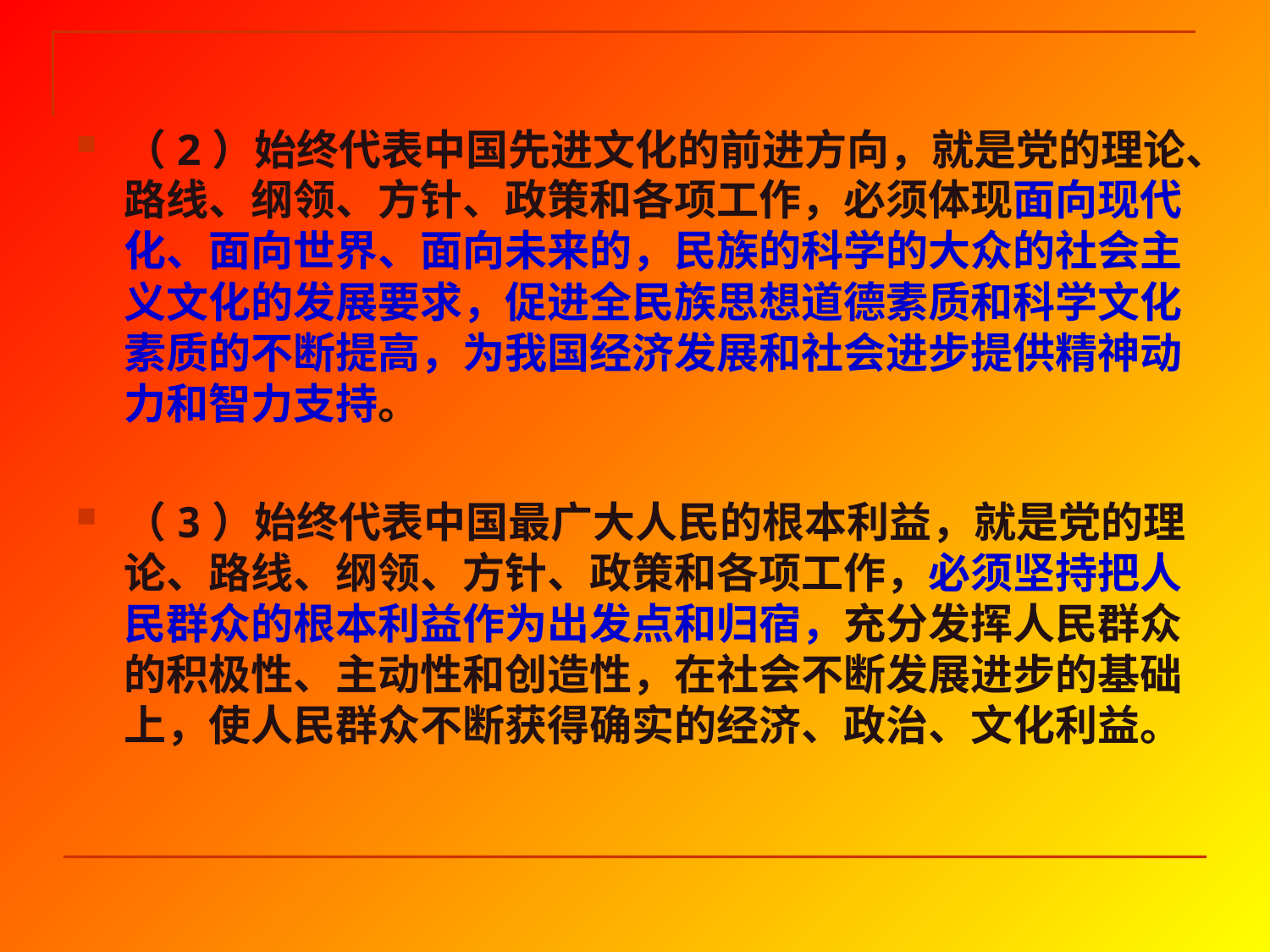

（2）始终代表中国先进文化的前进方向，就是党的理论、路线、纲领、方针、政策和各项工作，必须体现面向现代化、面向世界、面向未来的，民族的科学的大众的社会主义文化的发展要求，促进全民族思想道德素质和科学文化素质的不断提高，为我国经济发展和社会进步提供精神动力和智力支持。

（3）始终代表中国最广大人民的根本利益，就是党的理论、路线、纲领、方针、政策和各项工作，必须坚持把人民群众的根本利益作为出发点和归宿，充分发挥人民群众的积极性、主动性和创造性，在社会不断发展进步的基础上，使人民群众不断获得确实的经济、政治、文化利益。